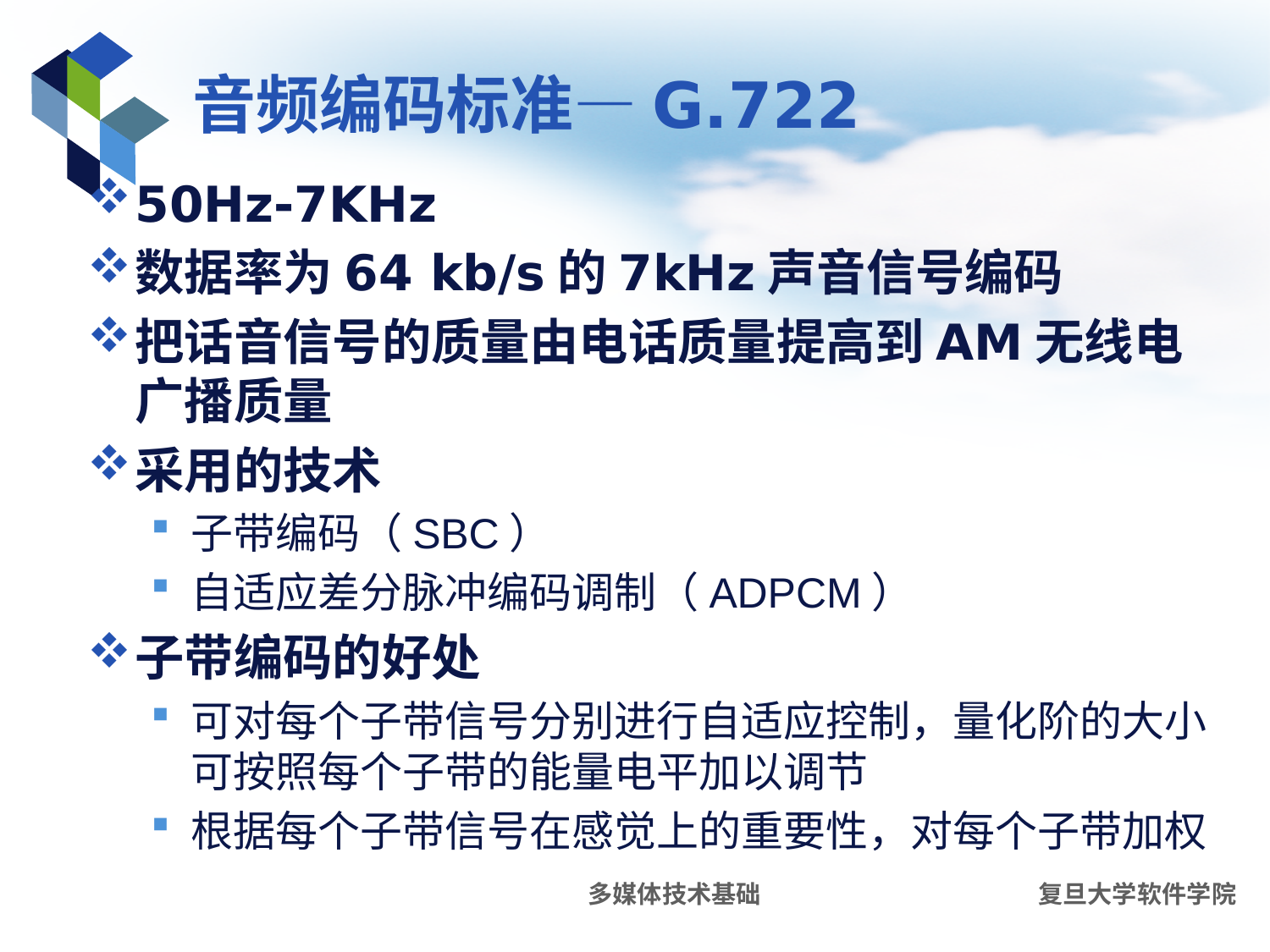

# 音频编码标准—G.722
50Hz-7KHz
数据率为64 kb/s的7kHz声音信号编码
把话音信号的质量由电话质量提高到AM无线电广播质量
采用的技术
子带编码（SBC）
自适应差分脉冲编码调制（ADPCM）
子带编码的好处
可对每个子带信号分别进行自适应控制，量化阶的大小可按照每个子带的能量电平加以调节
根据每个子带信号在感觉上的重要性，对每个子带加权
多媒体技术基础